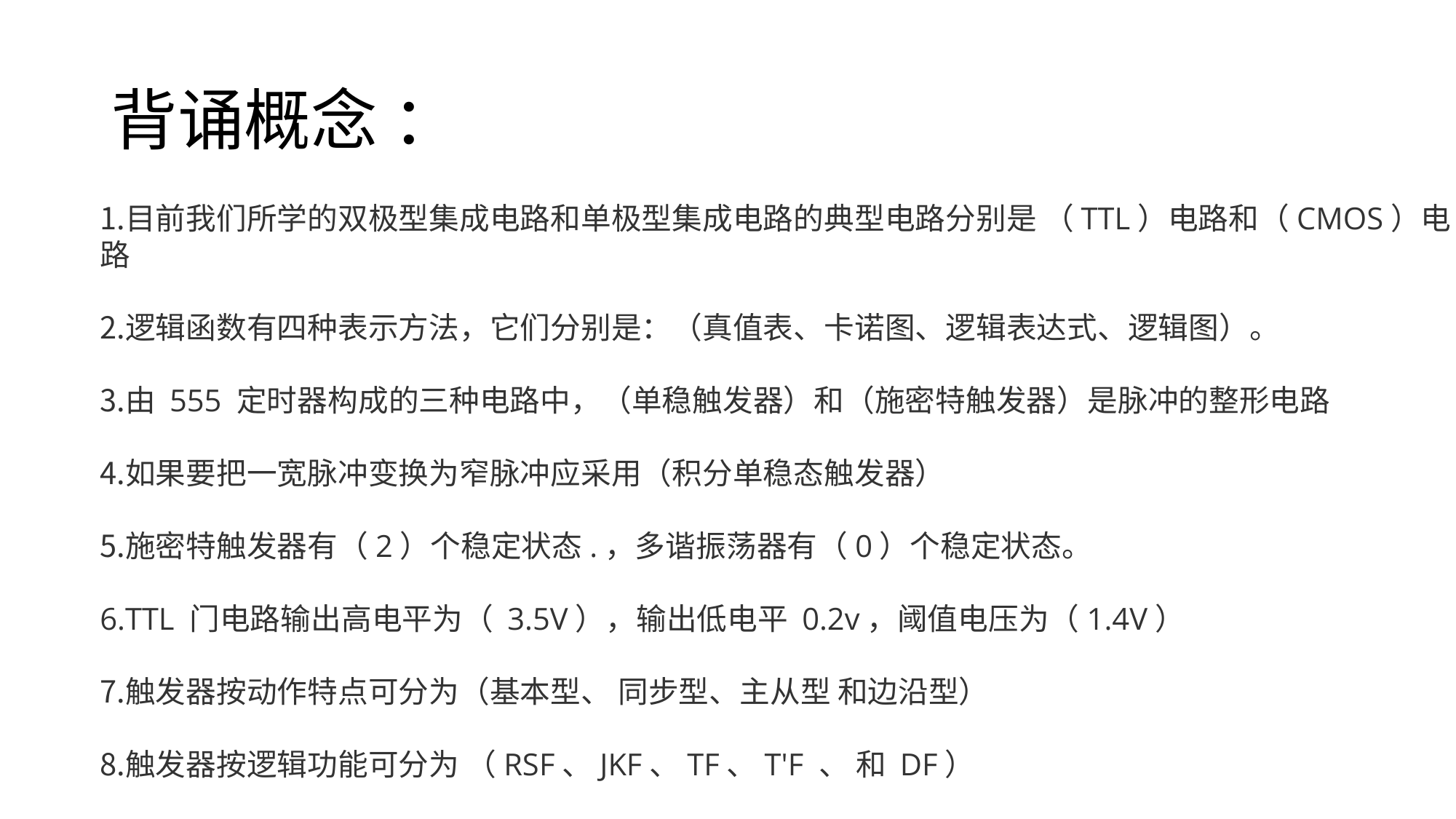

# 背诵概念 ：

目前我们所学的双极型集成电路和单极型集成电路的典型电路分别是 （TTL）电路和（CMOS）电路

逻辑函数有四种表示方法，它们分别是：（真值表、卡诺图、逻辑表达式、逻辑图）。

由 555 定时器构成的三种电路中，（单稳触发器）和（施密特触发器）是脉冲的整形电路

如果要把一宽脉冲变换为窄脉冲应采用（积分单稳态触发器）

施密特触发器有（2）个稳定状态.，多谐振荡器有（0）个稳定状态。

TTL 门电路输出高电平为（ 3.5V），输出低电平 0.2v，阈值电压为（1.4V）

触发器按动作特点可分为（基本型、 同步型、主从型 和边沿型）

触发器按逻辑功能可分为 （RSF、JKF、TF、T'F 、 和 DF）